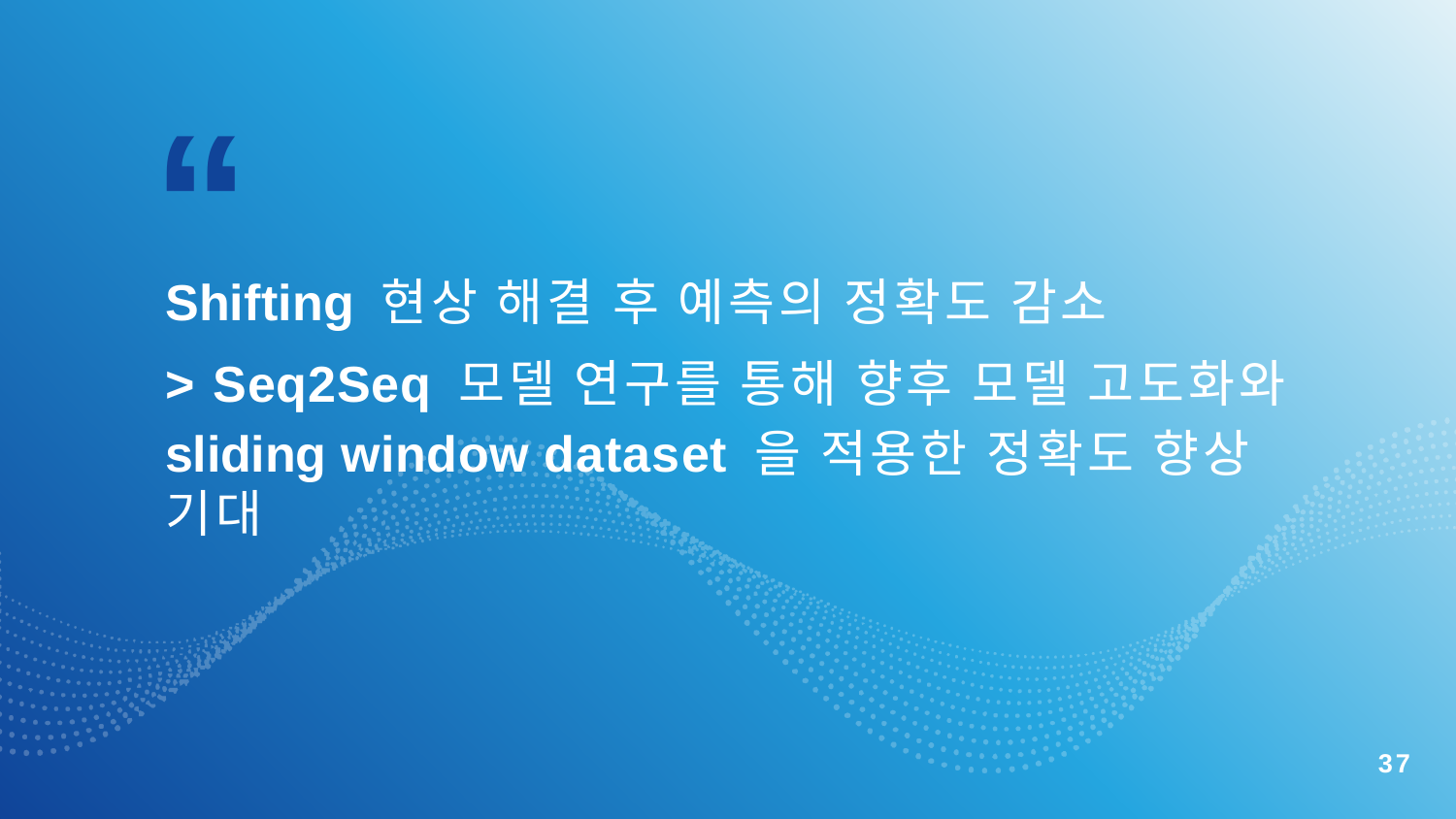

# “
Shifting 현상 해결 후 예측의 정확도 감소
> Seq2Seq 모델 연구를 통해 향후 모델 고도화와
sliding window dataset 을 적용한 정확도 향상 기대

37